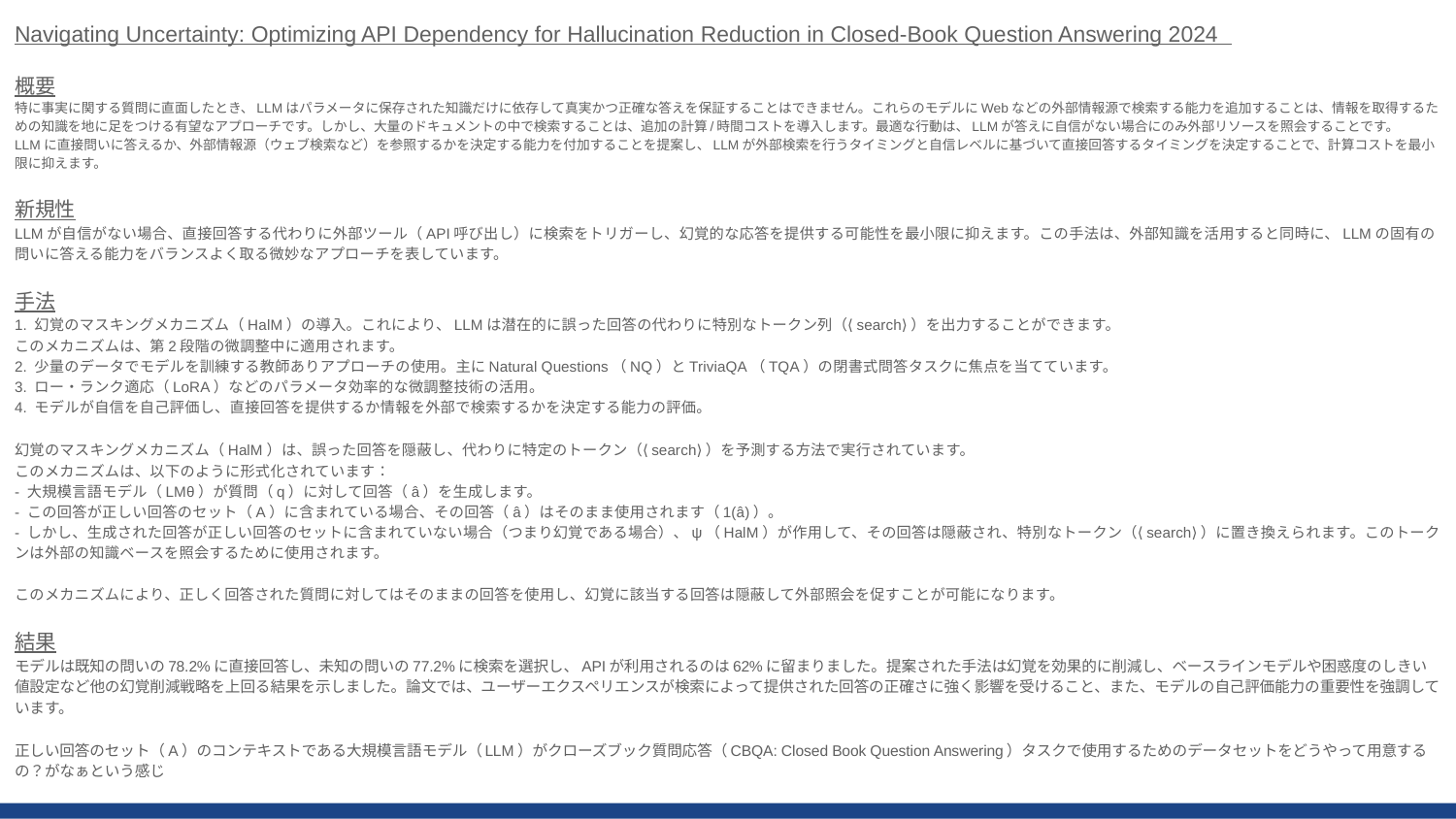

Navigating Uncertainty: Optimizing API Dependency for Hallucination Reduction in Closed-Book Question Answering 2024
概要
特に事実に関する質問に直面したとき、LLMはパラメータに保存された知識だけに依存して真実かつ正確な答えを保証することはできません。これらのモデルにWebなどの外部情報源で検索する能力を追加することは、情報を取得するための知識を地に足をつける有望なアプローチです。しかし、大量のドキュメントの中で検索することは、追加の計算/時間コストを導入します。最適な行動は、LLMが答えに自信がない場合にのみ外部リソースを照会することです。
LLMに直接問いに答えるか、外部情報源（ウェブ検索など）を参照するかを決定する能力を付加することを提案し、LLMが外部検索を行うタイミングと自信レベルに基づいて直接回答するタイミングを決定することで、計算コストを最小限に抑えます。
新規性
LLMが自信がない場合、直接回答する代わりに外部ツール（API呼び出し）に検索をトリガーし、幻覚的な応答を提供する可能性を最小限に抑えます。この手法は、外部知識を活用すると同時に、LLMの固有の問いに答える能力をバランスよく取る微妙なアプローチを表しています。
手法
1. 幻覚のマスキングメカニズム（HalM）の導入。これにより、LLMは潜在的に誤った回答の代わりに特別なトークン列（⟨search⟩）を出力することができます。
このメカニズムは、第2段階の微調整中に適用されます。
2. 少量のデータでモデルを訓練する教師ありアプローチの使用。主にNatural Questions（NQ）とTriviaQA（TQA）の閉書式問答タスクに焦点を当てています。
3. ロー・ランク適応（LoRA）などのパラメータ効率的な微調整技術の活用。
4. モデルが自信を自己評価し、直接回答を提供するか情報を外部で検索するかを決定する能力の評価。
幻覚のマスキングメカニズム（HalM）は、誤った回答を隠蔽し、代わりに特定のトークン（⟨search⟩）を予測する方法で実行されています。
このメカニズムは、以下のように形式化されています：
- 大規模言語モデル（LMθ）が質問（q）に対して回答（â）を生成します。
- この回答が正しい回答のセット（A）に含まれている場合、その回答（â）はそのまま使用されます（1(â)）。
- しかし、生成された回答が正しい回答のセットに含まれていない場合（つまり幻覚である場合）、ψ（HalM）が作用して、その回答は隠蔽され、特別なトークン（⟨search⟩）に置き換えられます。このトークンは外部の知識ベースを照会するために使用されます。
このメカニズムにより、正しく回答された質問に対してはそのままの回答を使用し、幻覚に該当する回答は隠蔽して外部照会を促すことが可能になります​​。
結果
モデルは既知の問いの78.2%に直接回答し、未知の問いの77.2%に検索を選択し、APIが利用されるのは62%に留まりました。提案された手法は幻覚を効果的に削減し、ベースラインモデルや困惑度のしきい値設定など他の幻覚削減戦略を上回る結果を示しました。論文では、ユーザーエクスペリエンスが検索によって提供された回答の正確さに強く影響を受けること、また、モデルの自己評価能力の重要性を強調しています。
正しい回答のセット（A）のコンテキストである大規模言語モデル（LLM）がクローズブック質問応答（CBQA: Closed Book Question Answering）タスクで使用するためのデータセットをどうやって用意するの？がなぁという感じ